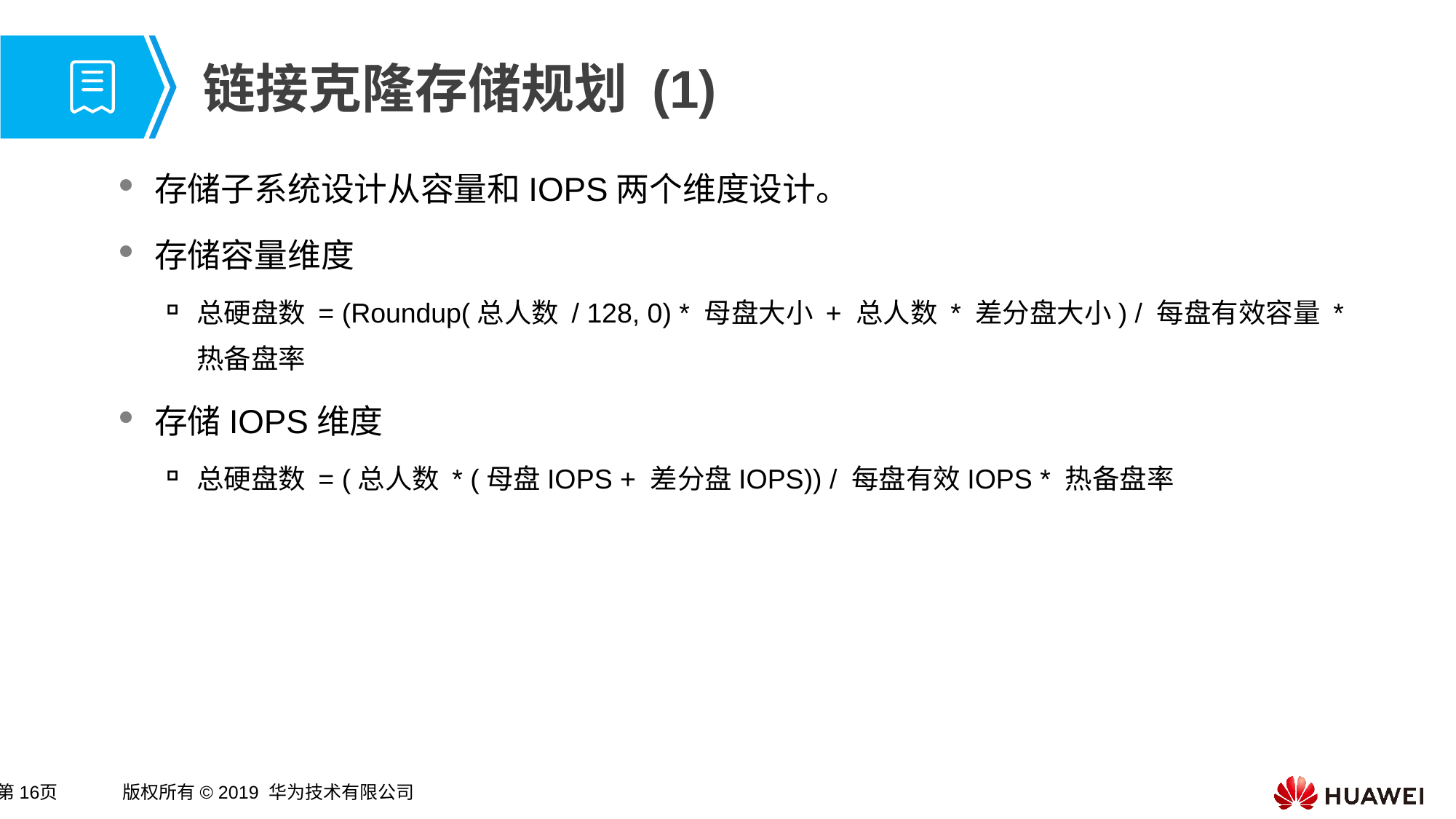

# 链接克隆存储规划 (1)
存储子系统设计从容量和IOPS两个维度设计。
存储容量维度
总硬盘数 = (Roundup(总人数 / 128, 0) * 母盘大小 + 总人数 * 差分盘大小) / 每盘有效容量 * 热备盘率
存储IOPS维度
总硬盘数 = (总人数 * (母盘IOPS + 差分盘IOPS)) / 每盘有效IOPS * 热备盘率